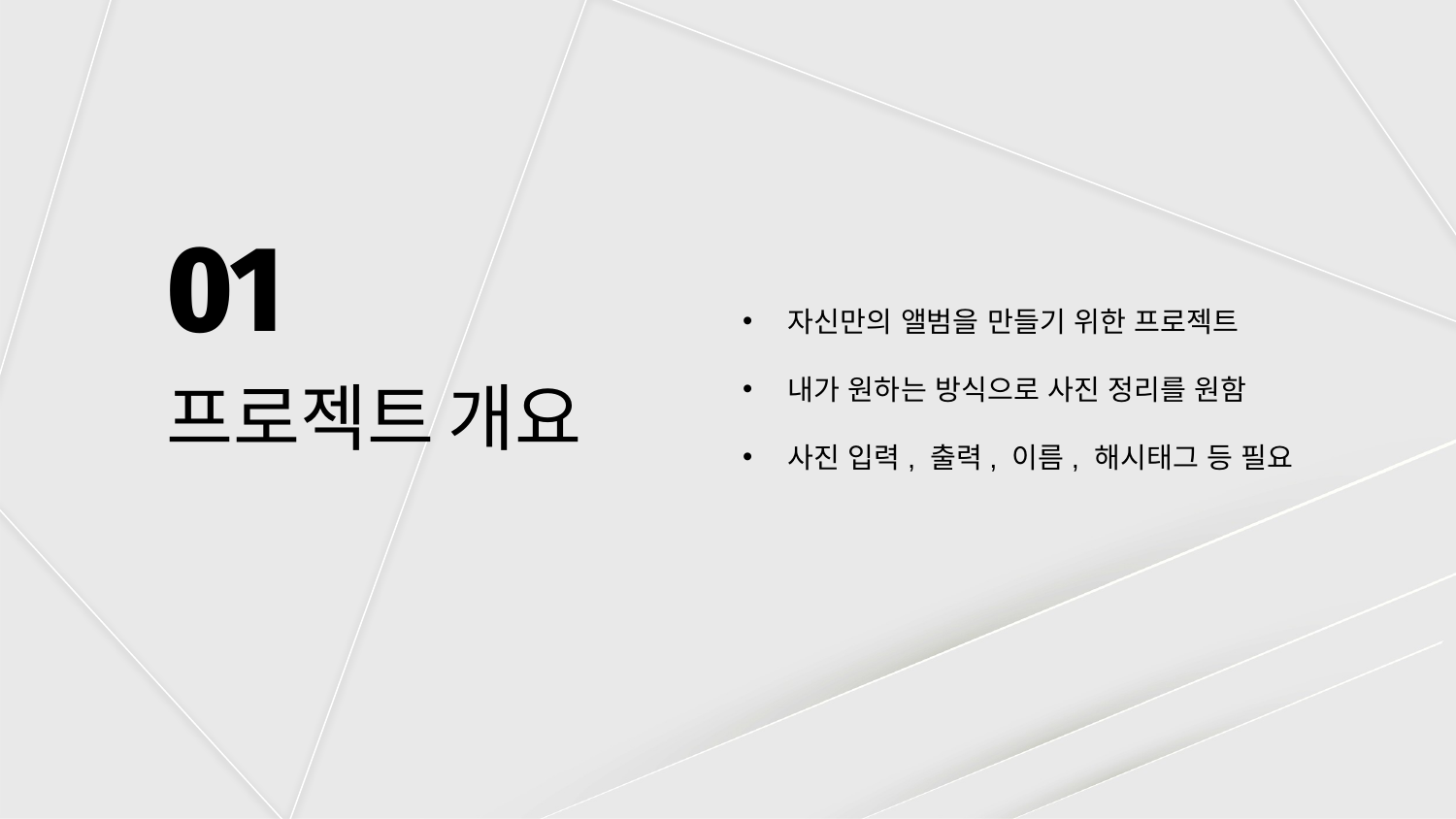

01
자신만의 앨범을 만들기 위한 프로젝트

내가 원하는 방식으로 사진 정리를 원함

사진 입력, 출력, 이름, 해시태그 등 필요

# 프로젝트 개요